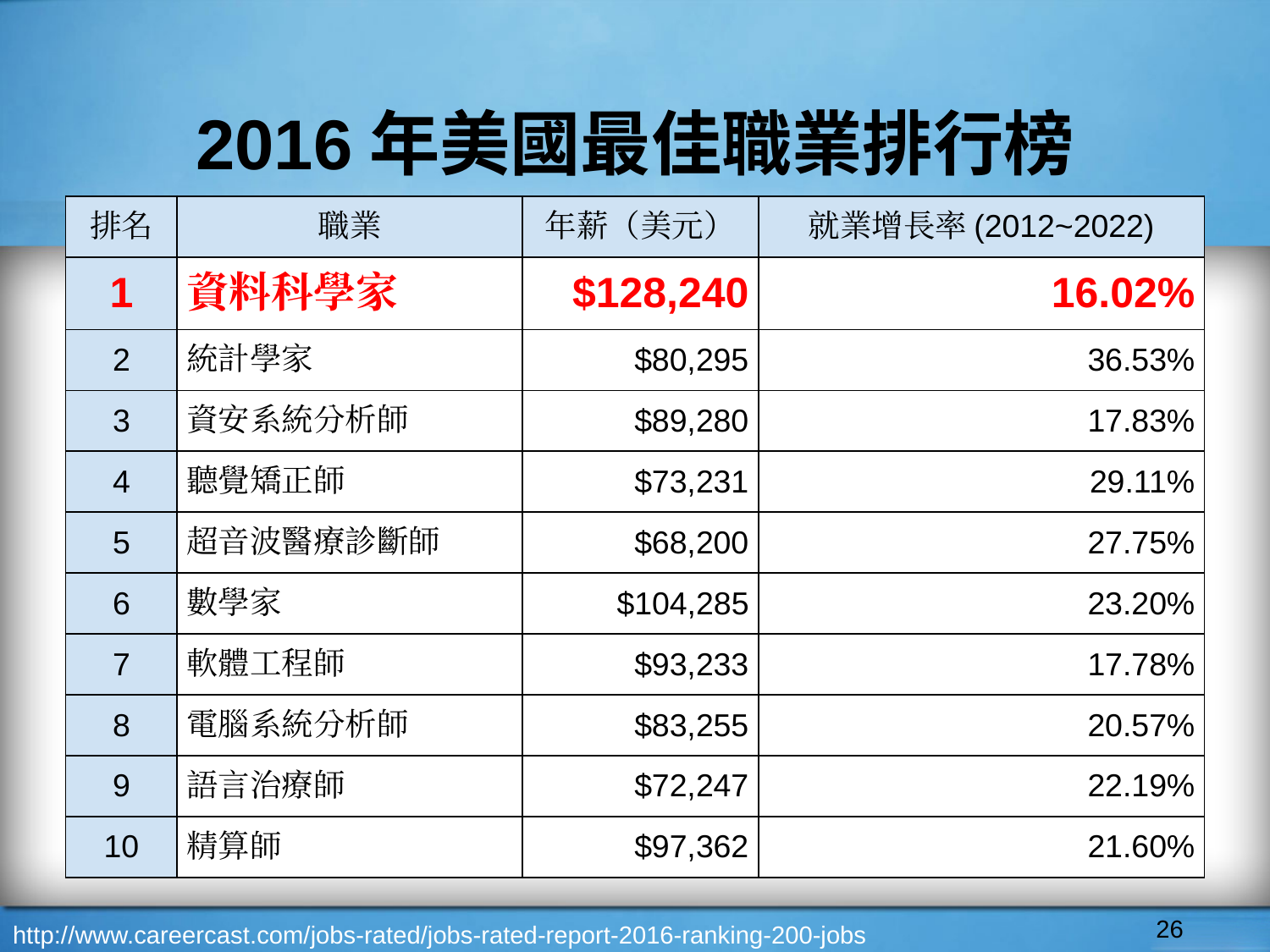

# 2016年美國最佳職業排行榜
| 排名 | 職業 | 年薪（美元） | 就業增長率(2012~2022) |
| --- | --- | --- | --- |
| 1 | 資料科學家 | $128,240 | 16.02% |
| 2 | 統計學家 | $80,295 | 36.53% |
| 3 | 資安系統分析師 | $89,280 | 17.83% |
| 4 | 聽覺矯正師 | $73,231 | 29.11% |
| 5 | 超音波醫療診斷師 | $68,200 | 27.75% |
| 6 | 數學家 | $104,285 | 23.20% |
| 7 | 軟體工程師 | $93,233 | 17.78% |
| 8 | 電腦系統分析師 | $83,255 | 20.57% |
| 9 | 語言治療師 | $72,247 | 22.19% |
| 10 | 精算師 | $97,362 | 21.60% |

26
http://www.careercast.com/jobs-rated/jobs-rated-report-2016-ranking-200-jobs